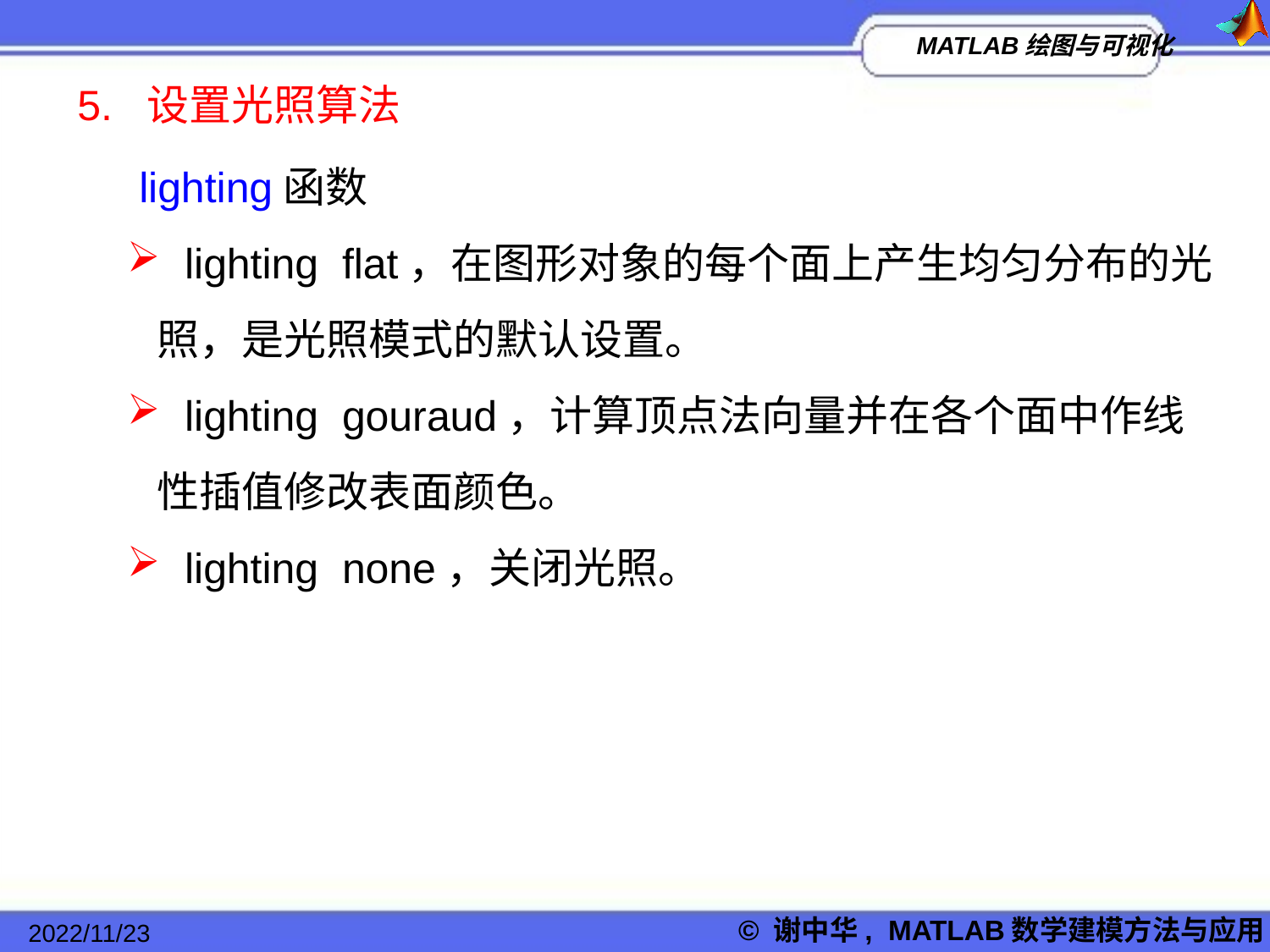

5.  设置光照算法
 lighting函数
  lighting  flat，在图形对象的每个面上产生均匀分布的光照，是光照模式的默认设置。
  lighting  gouraud，计算顶点法向量并在各个面中作线性插值修改表面颜色。
  lighting  none，关闭光照。
2022/11/23
© 谢中华,  MATLAB数学建模方法与应用